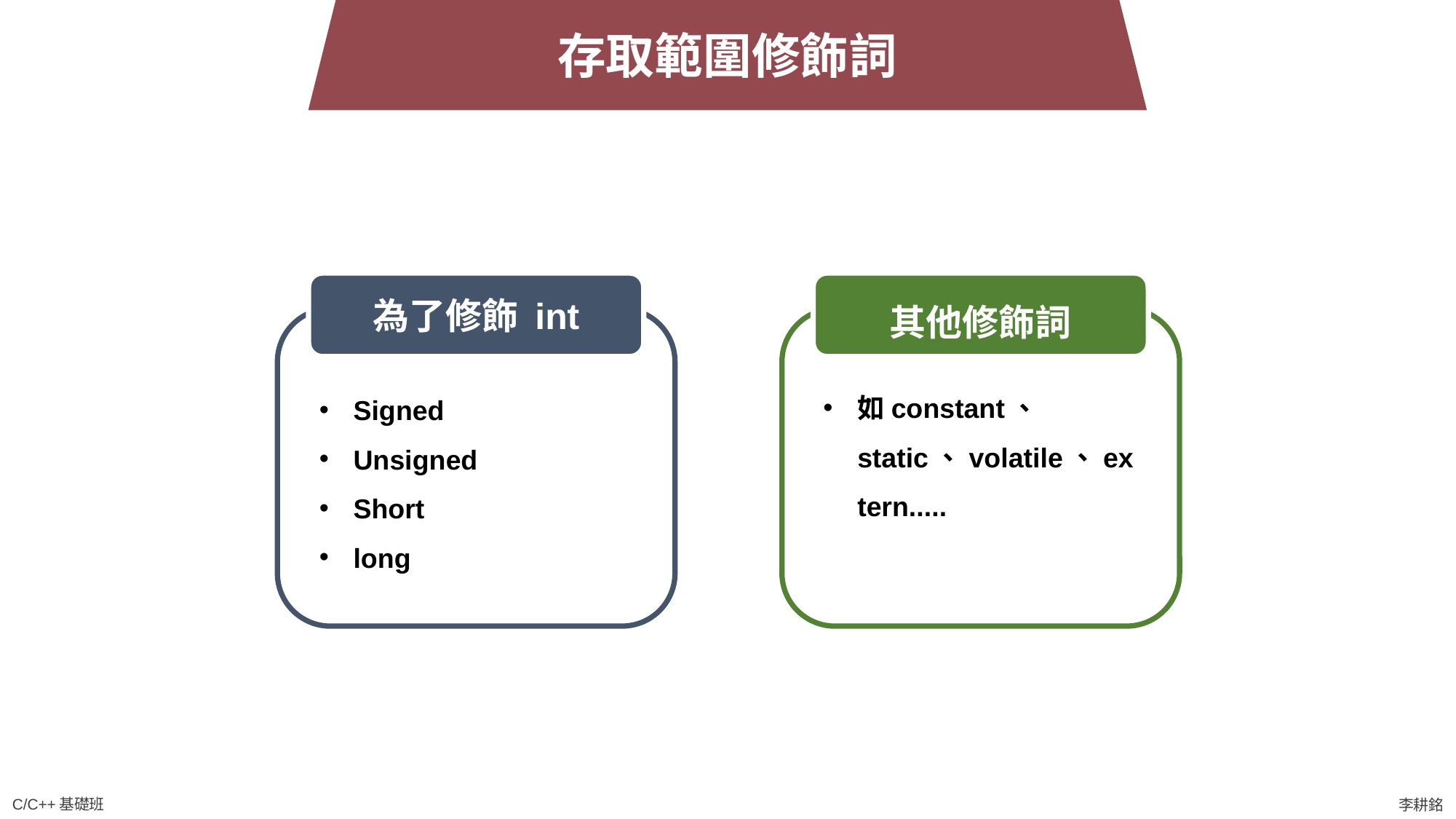

存取範圍修飾詞

為了修飾 int
其他修飾詞

如constant、 static、volatile、extern.....
Signed
Unsigned
Short
long
C/C++基礎班
李耕銘